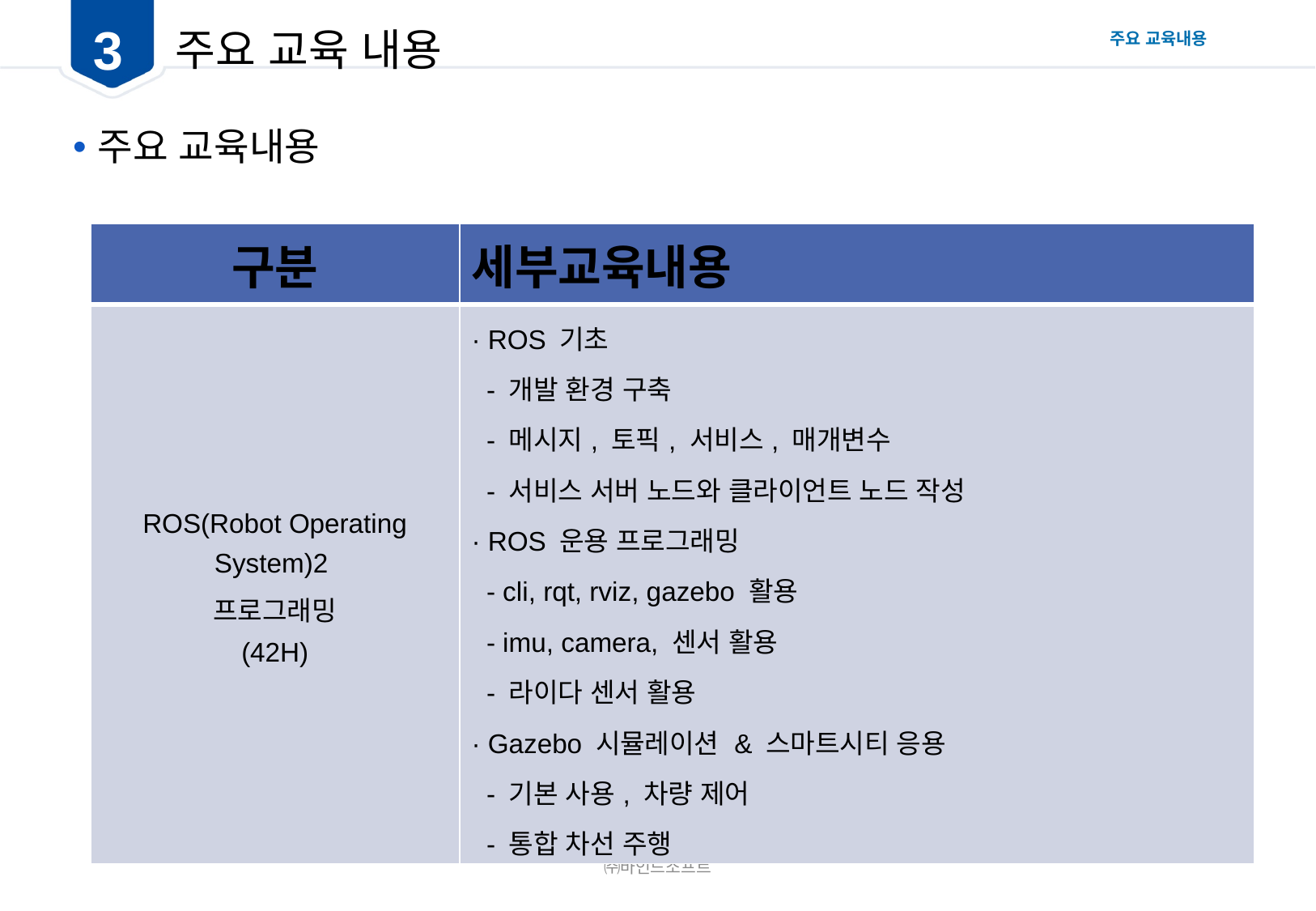

3
# 주요 교육 내용
주요 교육내용
주요 교육내용
| 구분 | 세부교육내용 |
| --- | --- |
| ROS(Robot Operating System)2 프로그래밍 (42H) | · ROS 기초 - 개발 환경 구축 - 메시지, 토픽, 서비스, 매개변수 - 서비스 서버 노드와 클라이언트 노드 작성 · ROS 운용 프로그래밍 - cli, rqt, rviz, gazebo 활용 - imu, camera, 센서 활용 - 라이다 센서 활용 · Gazebo 시뮬레이션 & 스마트시티 응용 - 기본 사용, 차량 제어 - 통합 차선 주행 |
㈜바인드소프트